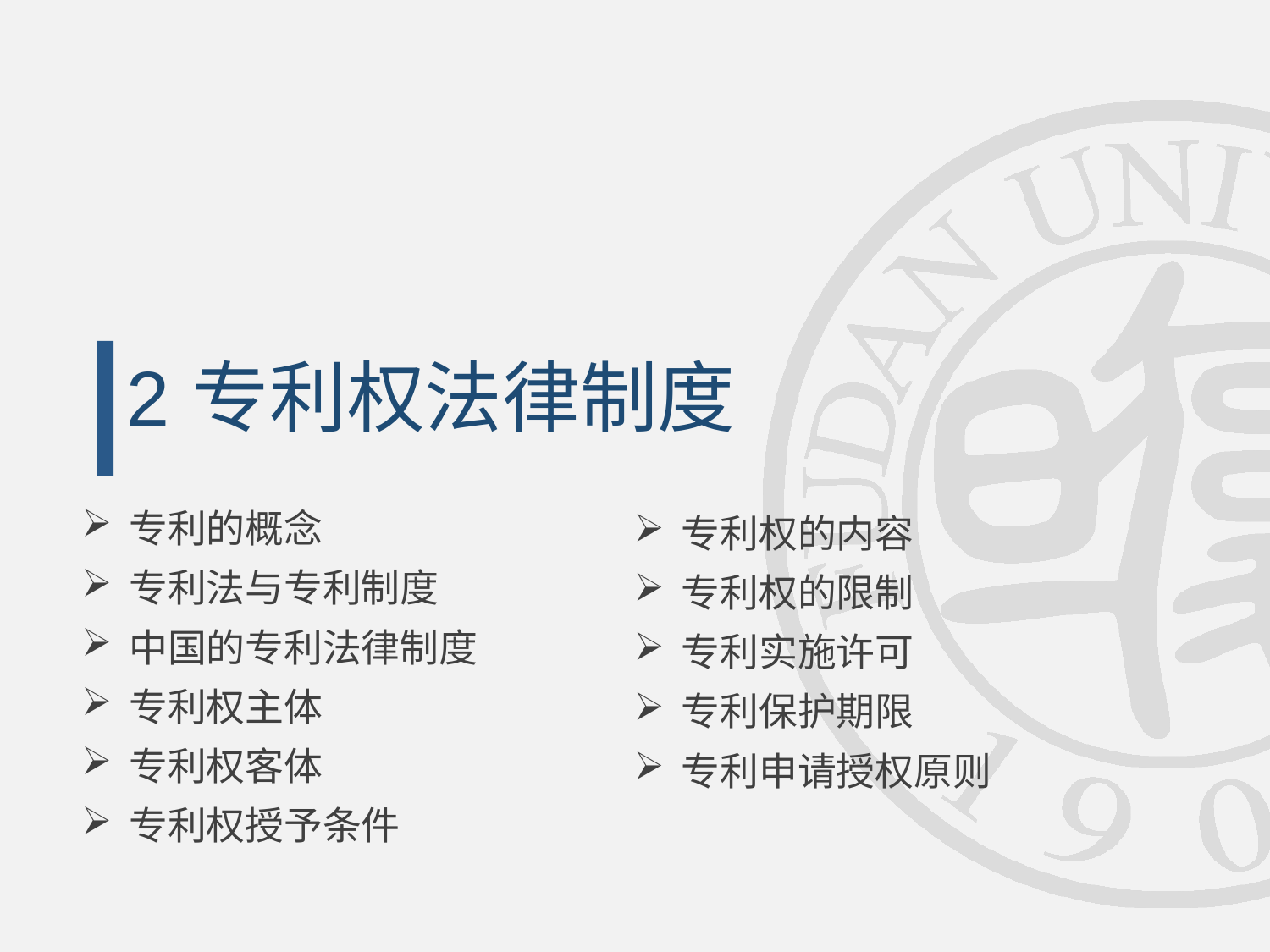

2
# 专利权法律制度
专利的概念
专利法与专利制度
中国的专利法律制度
专利权主体
专利权客体
专利权授予条件

专利权的内容
专利权的限制
专利实施许可
专利保护期限
专利申请授权原则